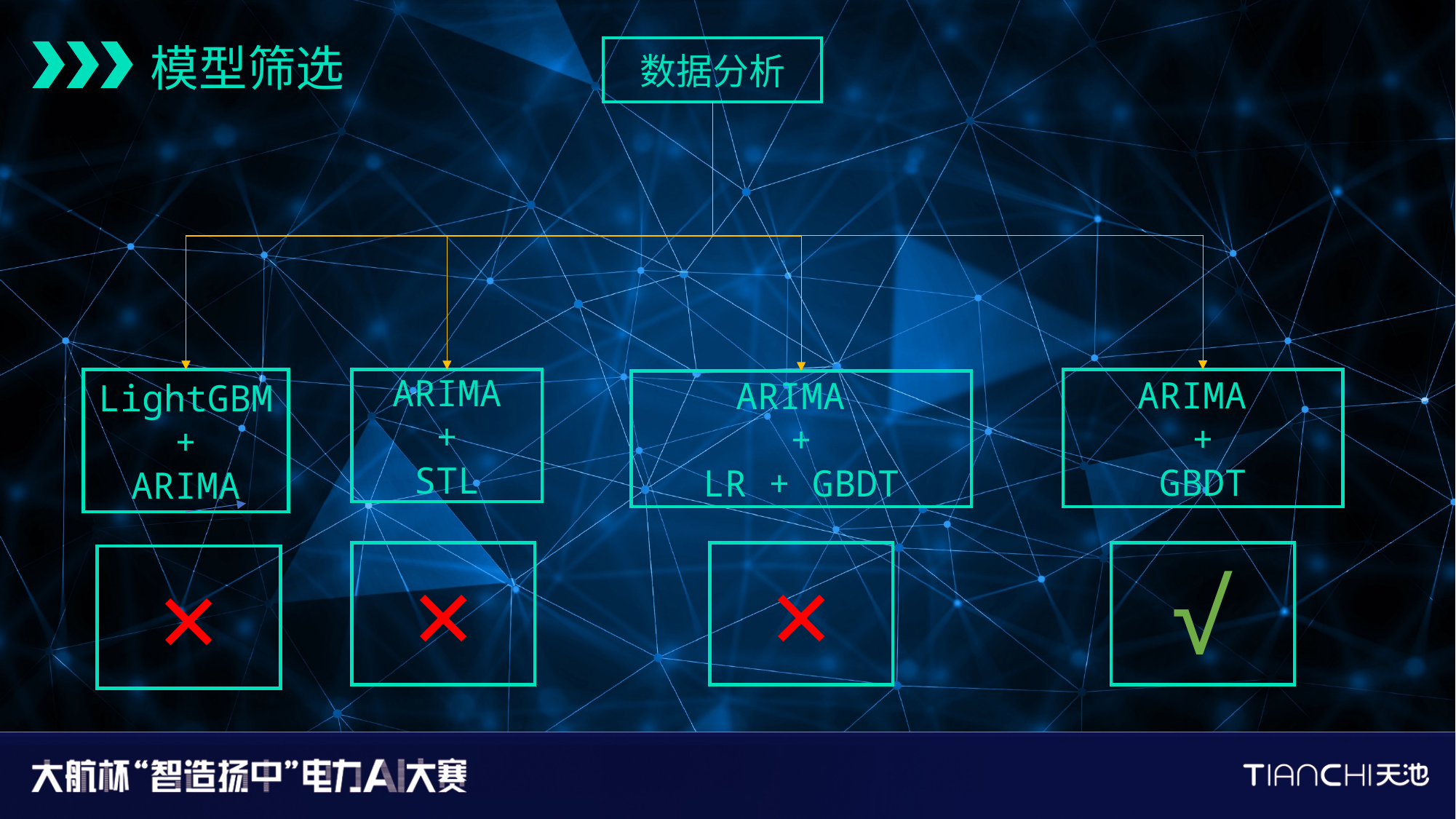

模型筛选
数据分析

ARIMA
+
GBDT
LightGBM
+
ARIMA
ARIMA
 +
STL
ARIMA
+
LR + GBDT
×
×
√
×